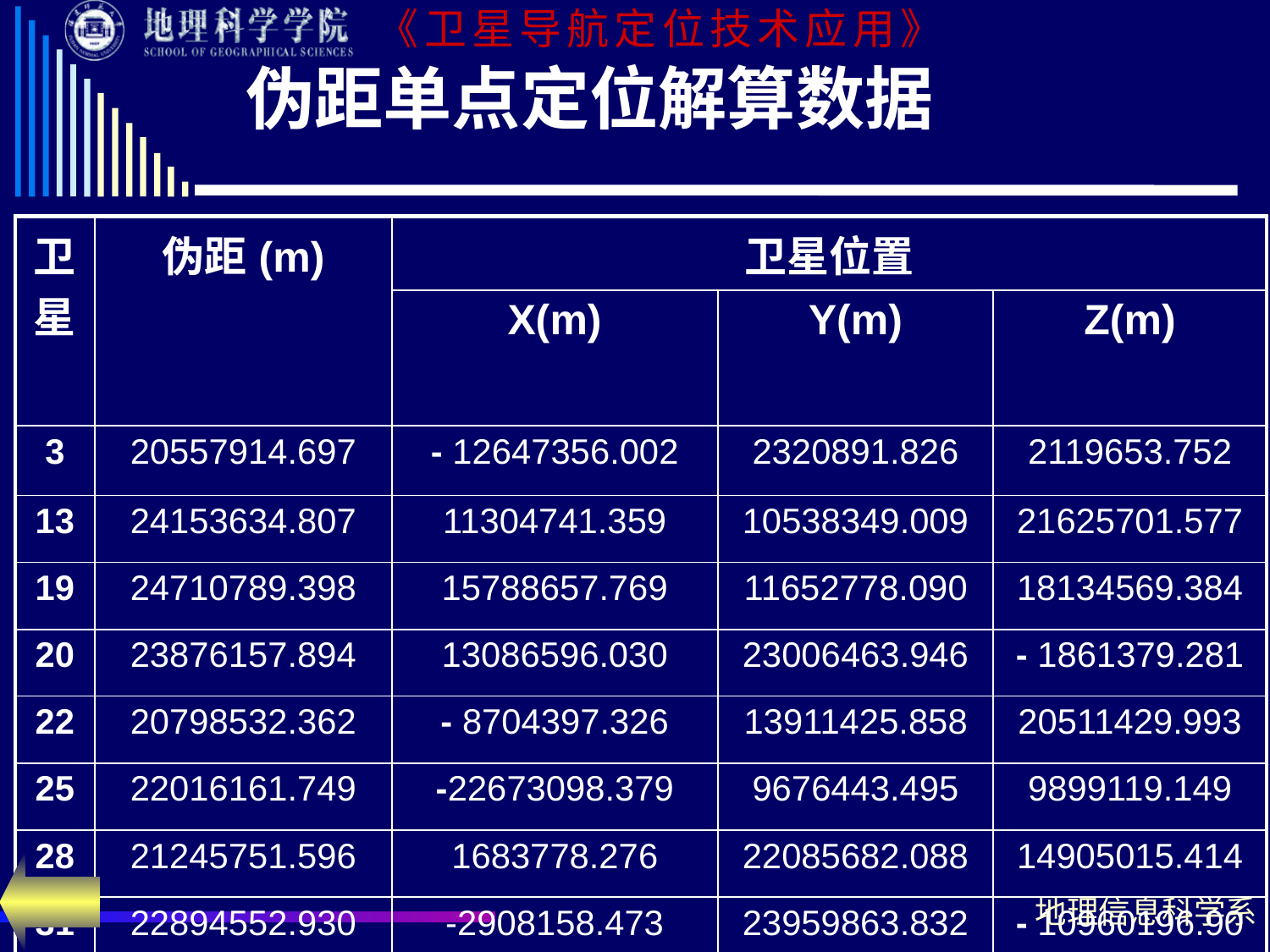

# 伪距单点定位解算数据
| 卫星 | 伪距(m) | 卫星位置 |  |  |
| --- | --- | --- | --- | --- |
|  |  | X(m) | Y(m) | Z(m) |
| 3 | 20557914.697 | - 12647356.002 | 2320891.826 | 2119653.752 |
| 13 | 24153634.807 | 11304741.359 | 10538349.009 | 21625701.577 |
| 19 | 24710789.398 | 15788657.769 | 11652778.090 | 18134569.384 |
| 20 | 23876157.894 | 13086596.030 | 23006463.946 | - 1861379.281 |
| 22 | 20798532.362 | - 8704397.326 | 13911425.858 | 20511429.993 |
| 25 | 22016161.749 | -22673098.379 | 9676443.495 | 9899119.149 |
| 28 | 21245751.596 | 1683778.276 | 22085682.088 | 14905015.414 |
| 31 | 22894552.930 | -2908158.473 | 23959863.832 | - 10960196.90 |